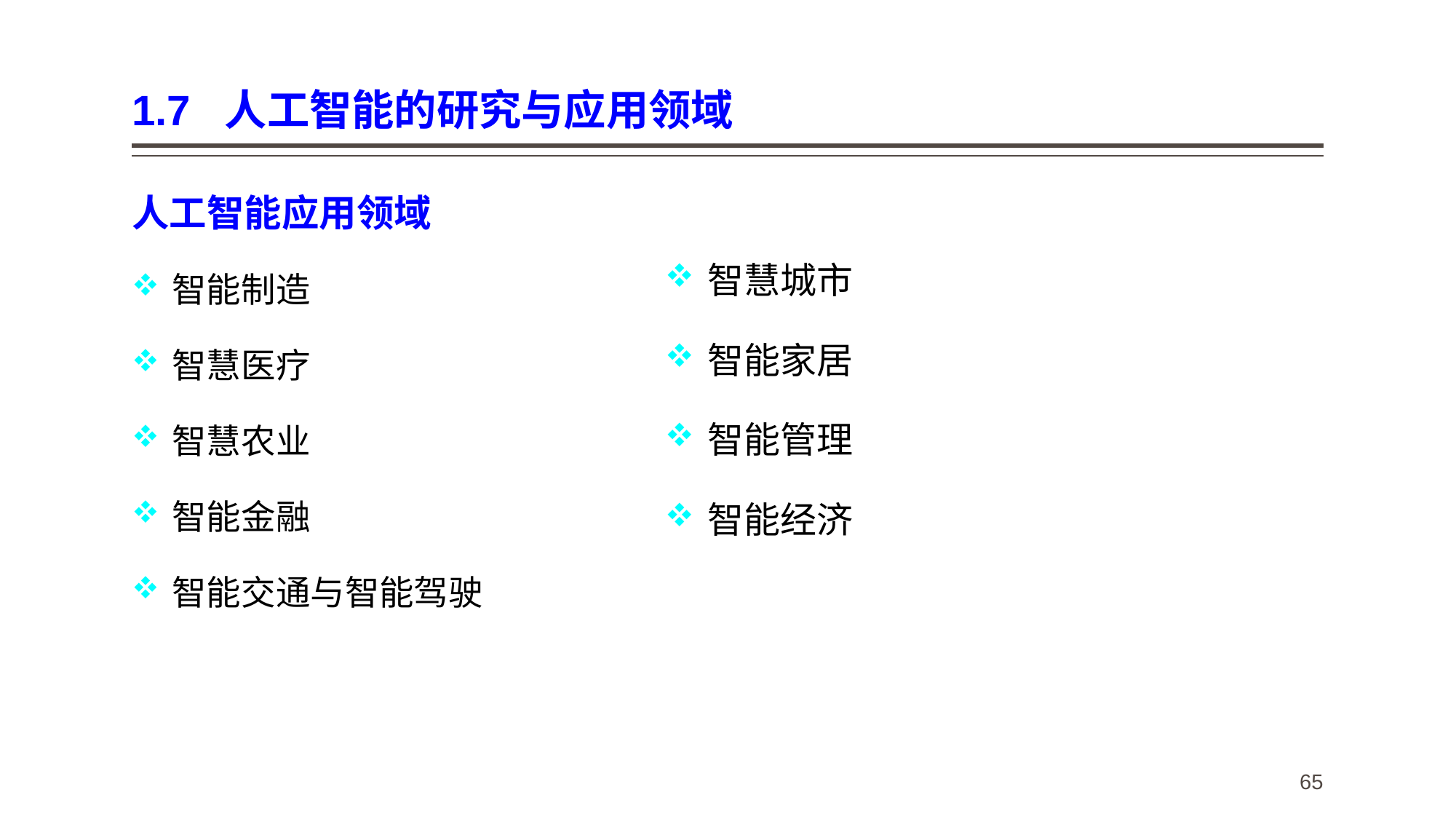

# 1.7  人工智能的研究与应用领域
人工智能应用领域
智能制造
智慧医疗
智慧农业
智能金融
智能交通与智能驾驶
智慧城市
智能家居
智能管理
智能经济
65